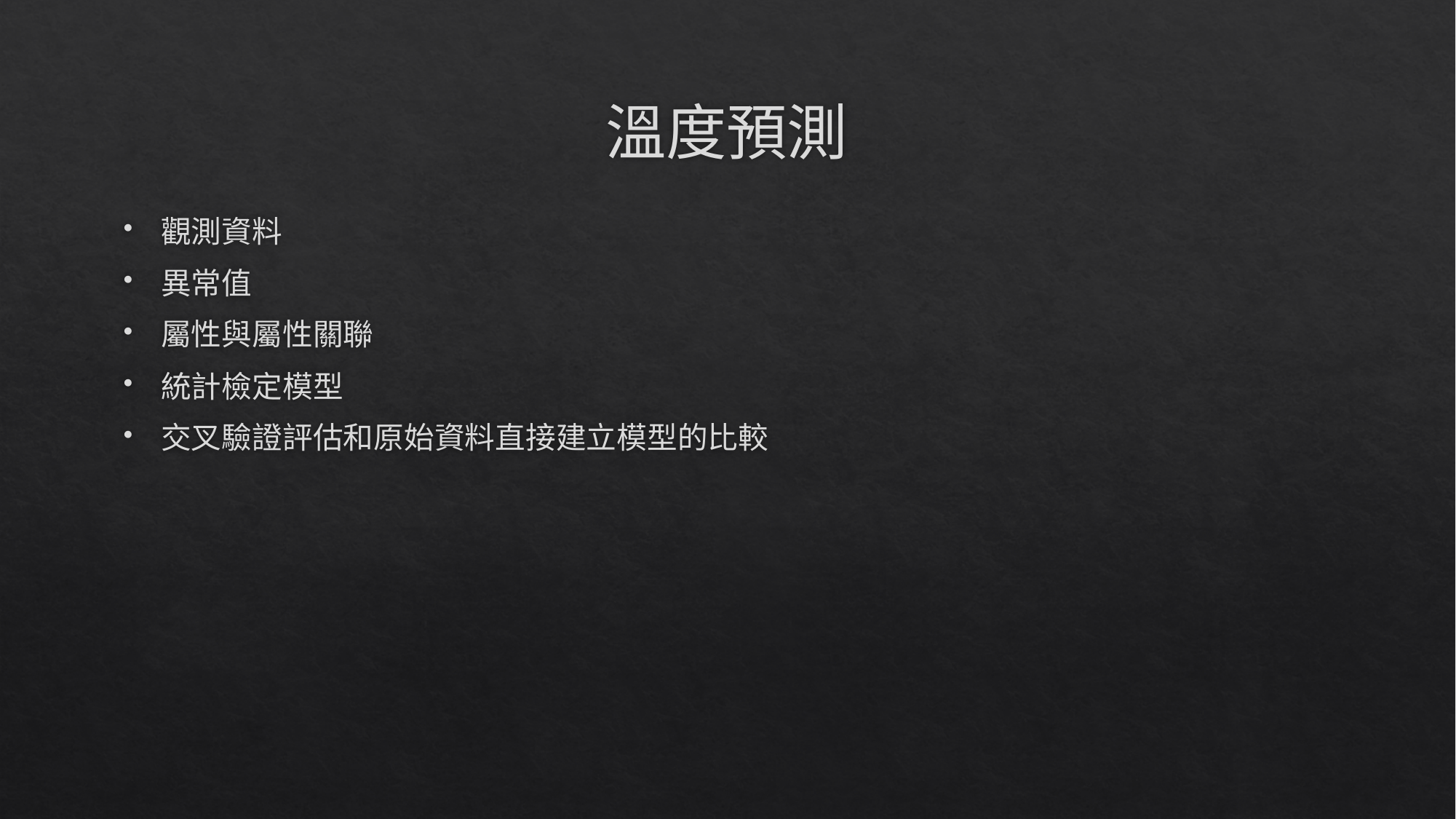

# 溫度預測
觀測資料
異常值
屬性與屬性關聯
統計檢定模型
交叉驗證評估和原始資料直接建立模型的比較